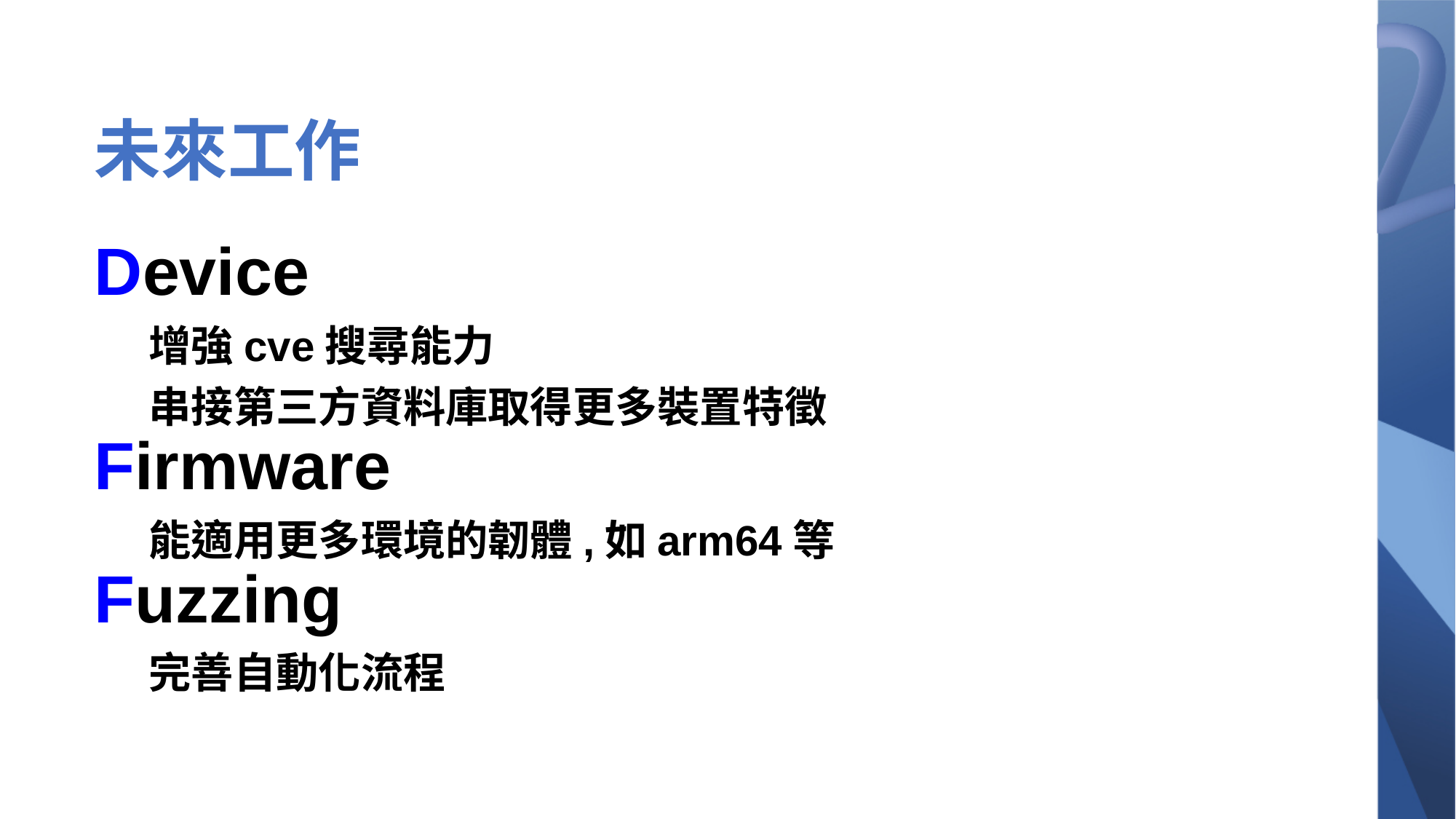

# 未來工作
Device
增強cve搜尋能力
串接第三方資料庫取得更多裝置特徵
Firmware
能適用更多環境的韌體,如arm64等
Fuzzing
完善自動化流程